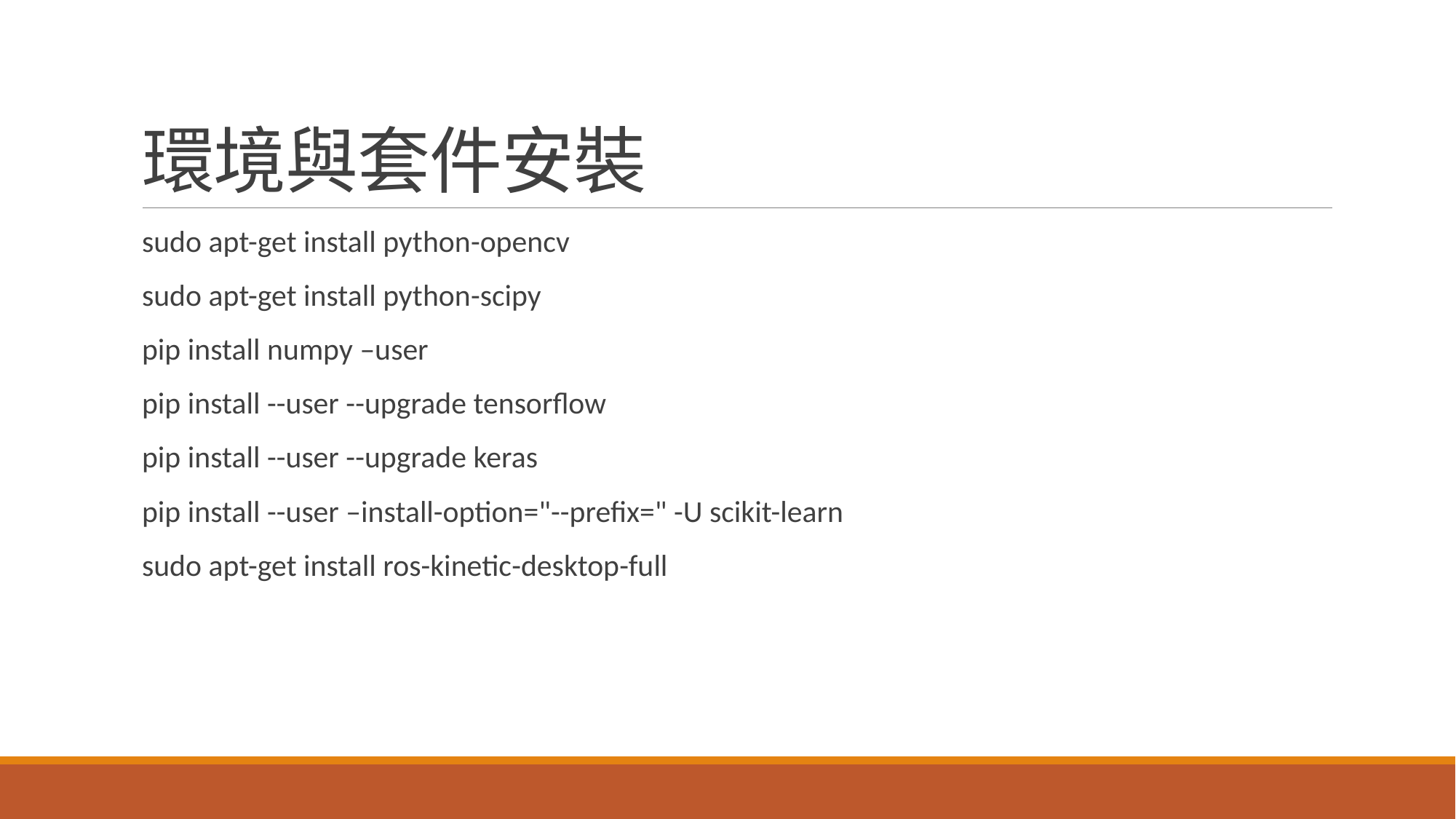

# 環境與套件安裝
sudo apt-get install python-opencv
sudo apt-get install python-scipy
pip install numpy –user
pip install --user --upgrade tensorflow
pip install --user --upgrade keras
pip install --user –install-option="--prefix=" -U scikit-learn
sudo apt-get install ros-kinetic-desktop-full